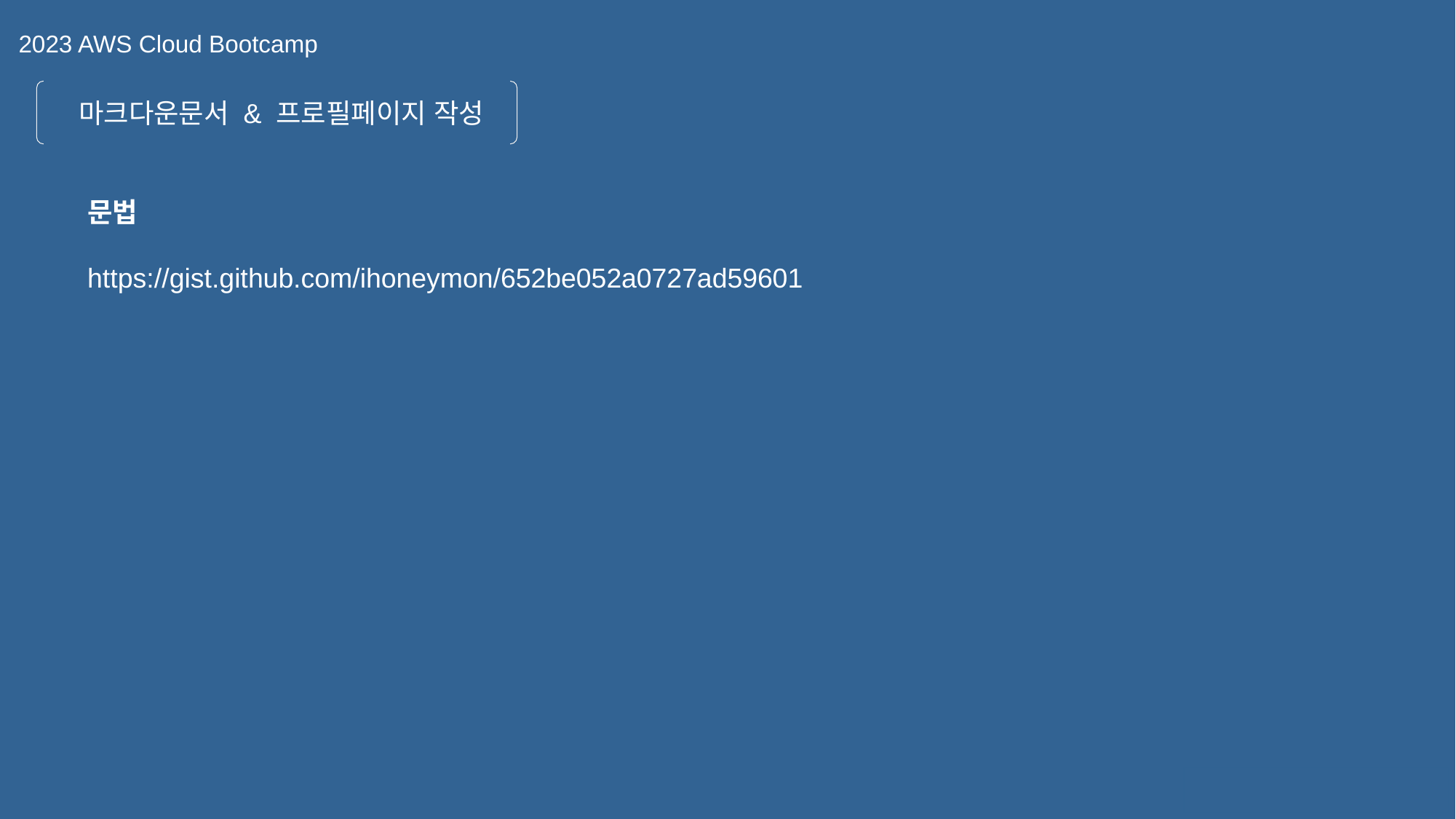

2023 AWS Cloud Bootcamp

마크다운문서 & 프로필페이지 작성
문법

https://gist.github.com/ihoneymon/652be052a0727ad59601